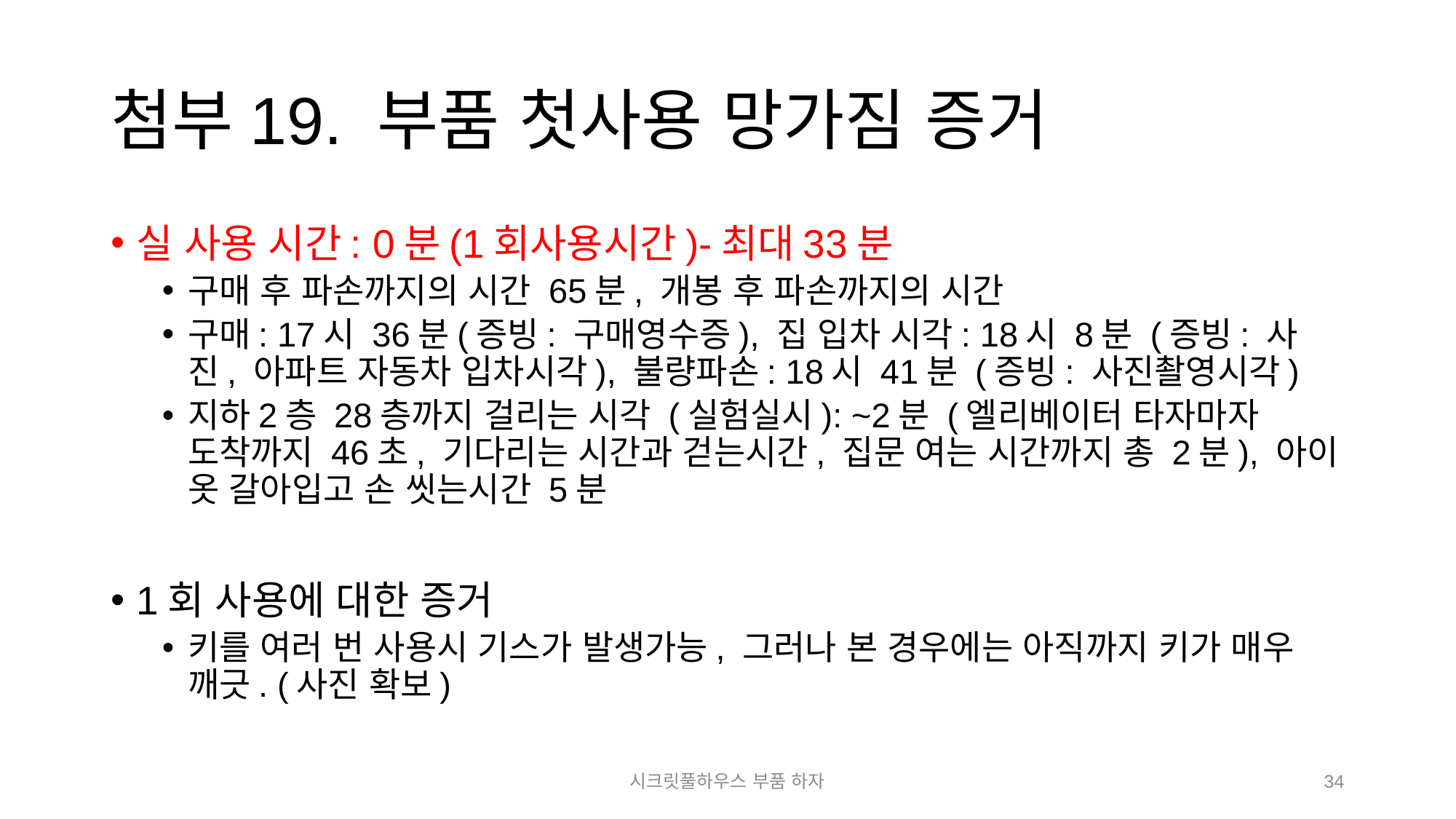

# 첨부19. 부품 첫사용 망가짐 증거
실 사용 시간: 0분(1회사용시간)-최대33분
구매 후 파손까지의 시간 65분, 개봉 후 파손까지의 시간
구매: 17시 36분(증빙: 구매영수증), 집 입차 시각: 18시 8분 (증빙: 사진, 아파트 자동차 입차시각), 불량파손: 18시 41분 (증빙: 사진촬영시각)
지하2층 28층까지 걸리는 시각 (실험실시): ~2분 (엘리베이터 타자마자 도착까지 46초, 기다리는 시간과 걷는시간, 집문 여는 시간까지 총 2분), 아이 옷 갈아입고 손 씻는시간 5분

1회 사용에 대한 증거
키를 여러 번 사용시 기스가 발생가능, 그러나 본 경우에는 아직까지 키가 매우 깨긋. (사진 확보)

시크릿풀하우스 부품 하자
34